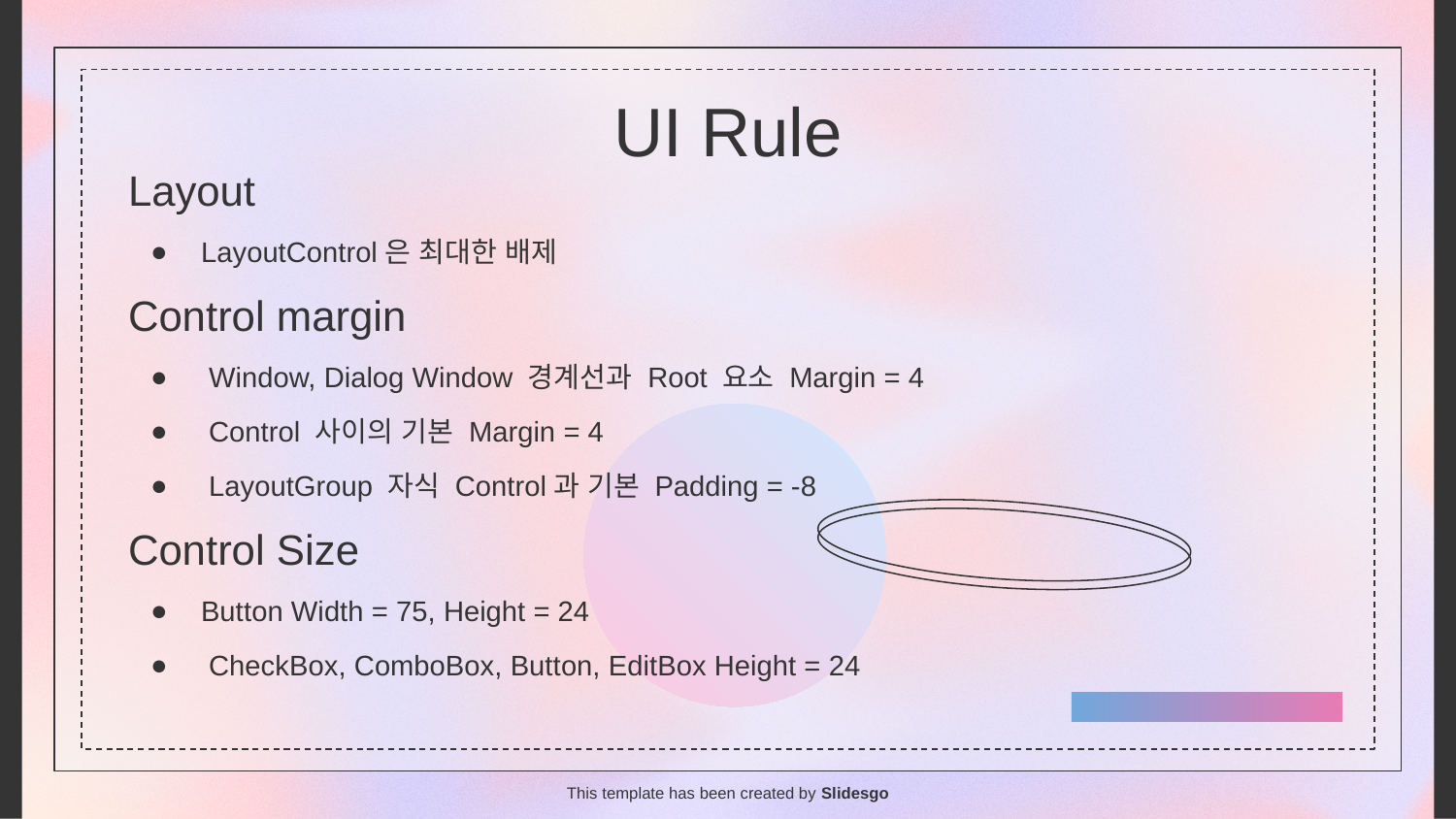

# UI Rule
Layout
LayoutControl은 최대한 배제
Control margin
 Window, Dialog Window 경계선과 Root 요소 Margin = 4
 Control 사이의 기본 Margin = 4
 LayoutGroup 자식 Control과 기본 Padding = -8
Control Size
Button Width = 75, Height = 24
 CheckBox, ComboBox, Button, EditBox Height = 24

This template has been created by Slidesgo